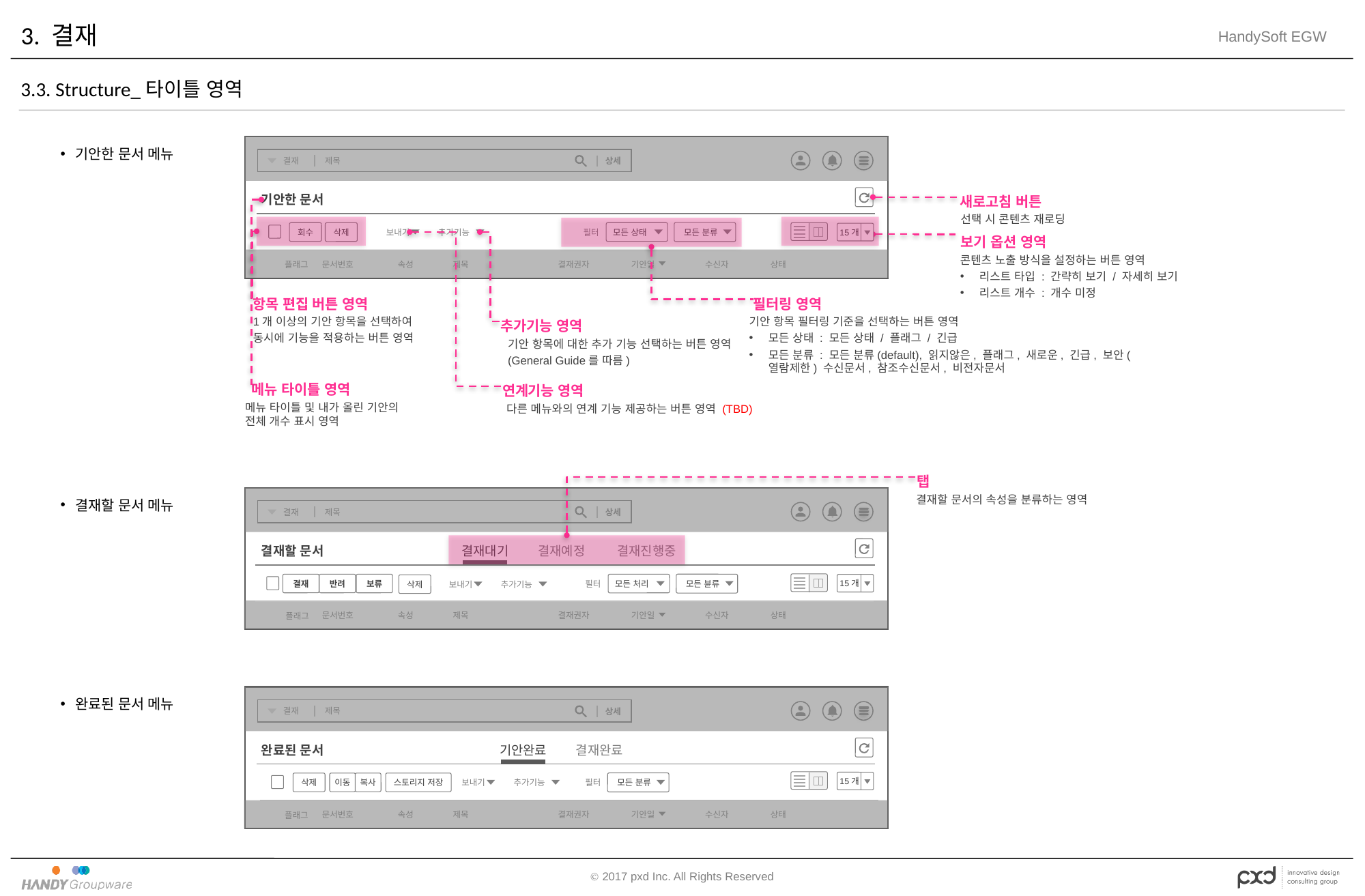

# 3. 결재
3.3. Structure_타이틀 영역

기안한 문서 메뉴

상세

결재
제목

새로고침 버튼

기안한 문서
선택 시 콘텐츠 재로딩

모든 분류

회수

모든 상태

삭제

 15개

보기 옵션 영역

보내기

추가기능

필터
콘텐츠 노출 방식을 설정하는 버튼 영역
리스트 타입 : 간략히 보기 / 자세히 보기
리스트 개수 : 개수 미정
플래그
문서번호
속성
제목
결재권자
기안일

수신자
상태
항목 편집 버튼 영역
필터링 영역

추가기능 영역
1개 이상의 기안 항목을 선택하여
동시에 기능을 적용하는 버튼 영역
기안 항목 필터링 기준을 선택하는 버튼 영역
모든 상태 : 모든 상태 / 플래그 / 긴급
모든 분류 : 모든 분류(default), 읽지않은, 플래그, 새로운, 긴급, 보안(열람제한) 수신문서, 참조수신문서, 비전자문서
기안 항목에 대한 추가 기능 선택하는 버튼 영역
(General Guide를 따름)
메뉴 타이틀 영역
연계기능 영역

메뉴 타이틀 및 내가 올린 기안의 전체 개수 표시 영역
다른 메뉴와의 연계 기능 제공하는 버튼 영역 (TBD)
탭

결재할 문서 메뉴
결재할 문서의 속성을 분류하는 영역

상세

결재
제목

결재대기
결재예정
결재진행중
결재할 문서

모든 뷴류

모든 처리

필터
결재
반려
보류

 15개

삭제

보내기

추가기능

문서번호
속성
제목
결재권자
기안일

수신자
상태
플래그

완료된 문서 메뉴

상세

결재
제목

기안완료
결재완료
완료된 문서

 15개

모든 분류

삭제
이동
복사
스토리지 저장

보내기

추가기능

필터
문서번호
속성
제목
결재권자
기안일

수신자
상태
플래그